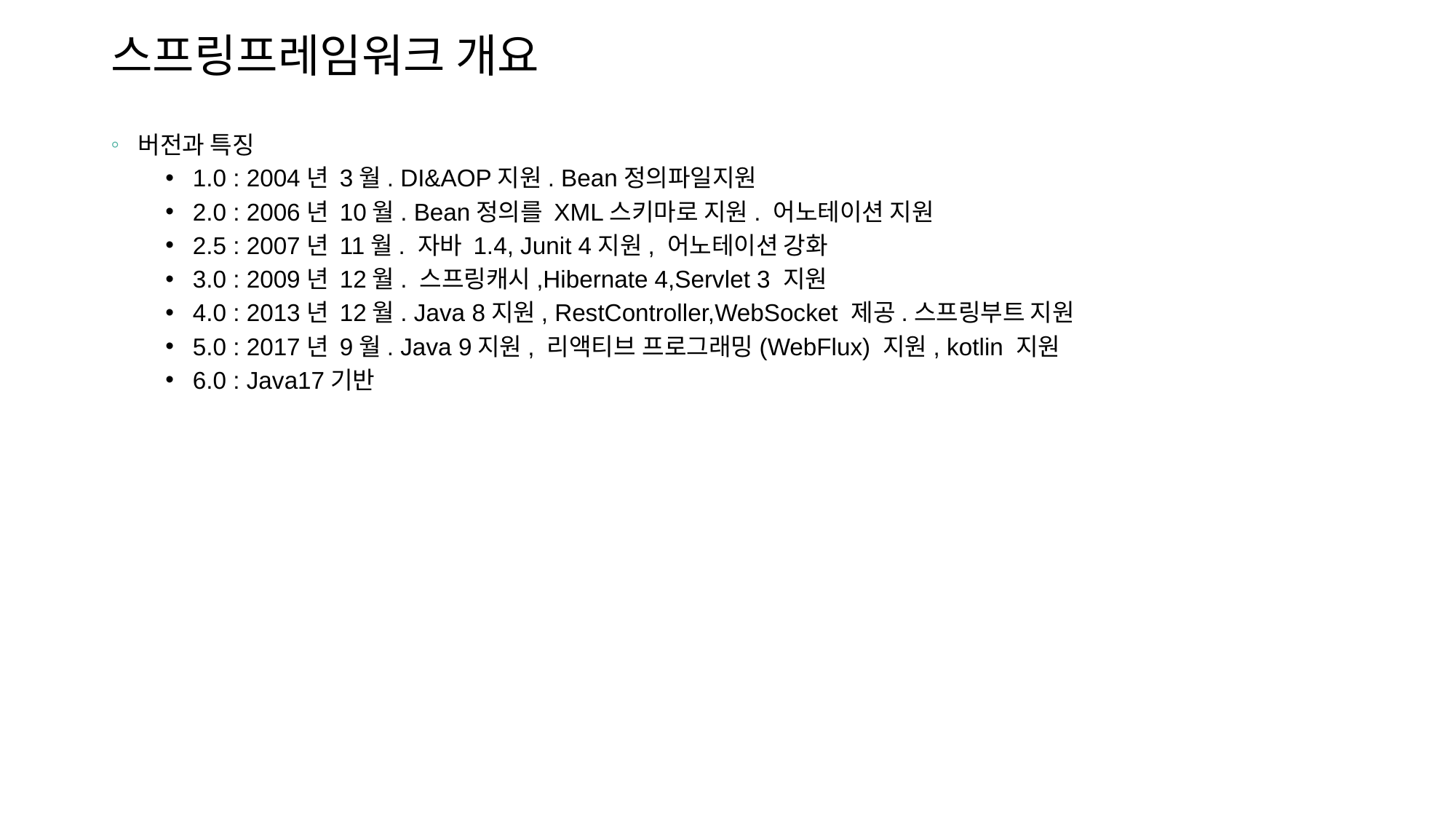

# 스프링프레임워크 개요
버전과 특징
1.0 : 2004년 3월. DI&AOP지원. Bean정의파일지원
2.0 : 2006년 10월. Bean정의를 XML스키마로 지원. 어노테이션 지원
2.5 : 2007년 11월. 자바 1.4, Junit 4지원, 어노테이션 강화
3.0 : 2009년 12월. 스프링캐시,Hibernate 4,Servlet 3 지원
4.0 : 2013년 12월. Java 8지원, RestController,WebSocket 제공.스프링부트 지원
5.0 : 2017년 9월. Java 9지원, 리액티브 프로그래밍(WebFlux) 지원, kotlin 지원
6.0 : Java17기반